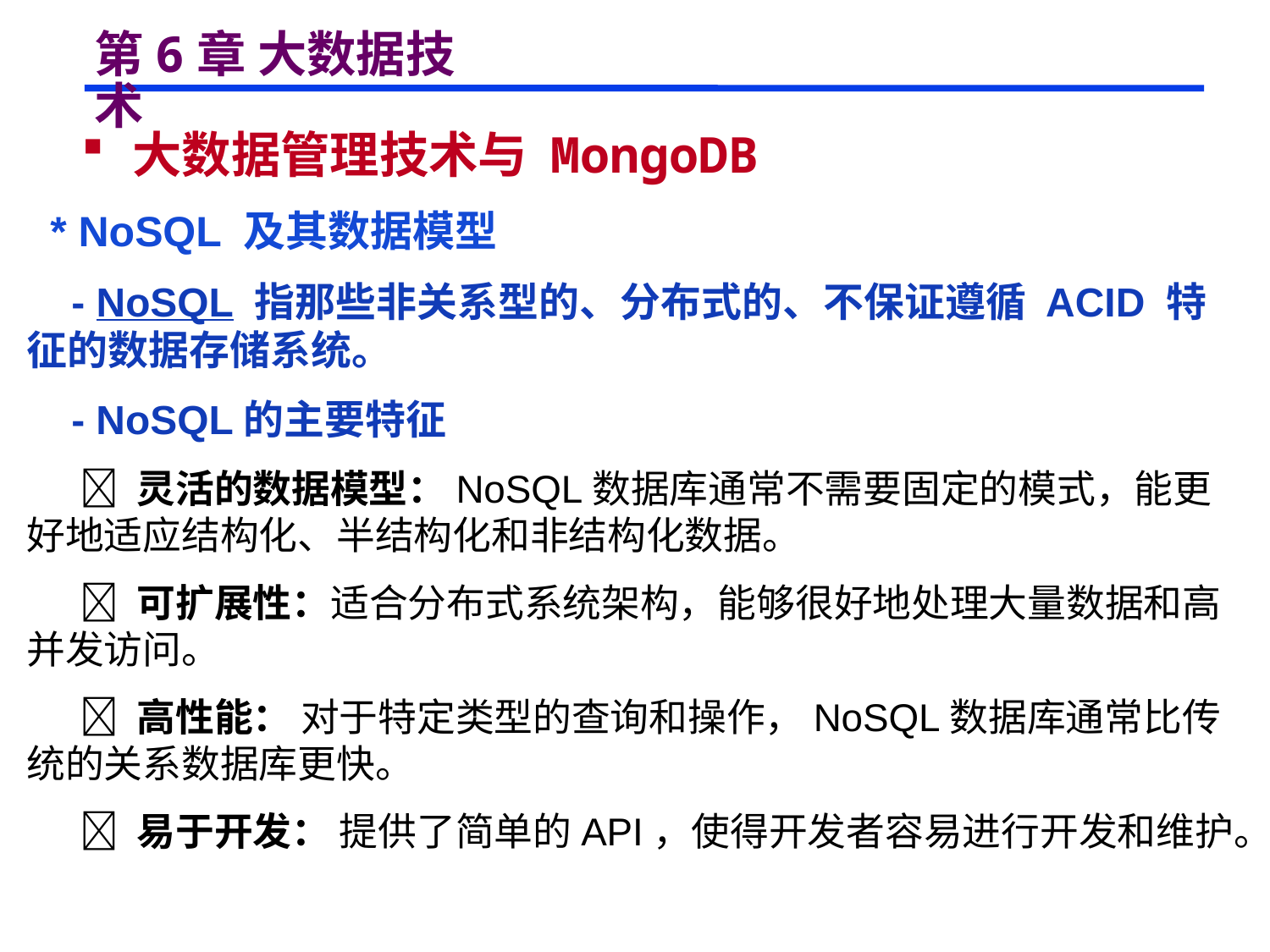

# 第6章 大数据技术
 大数据管理技术与 MongoDB
  * NoSQL 及其数据模型
    - NoSQL 指那些非关系型的、分布式的、不保证遵循 ACID 特征的数据存储系统。
    - NoSQL的主要特征
      • 灵活的数据模型：NoSQL数据库通常不需要固定的模式，能更好地适应结构化、半结构化和非结构化数据。
      • 可扩展性：适合分布式系统架构，能够很好地处理大量数据和高并发访问。
      • 高性能： 对于特定类型的查询和操作，NoSQL数据库通常比传统的关系数据库更快。
      • 易于开发： 提供了简单的API，使得开发者容易进行开发和维护。